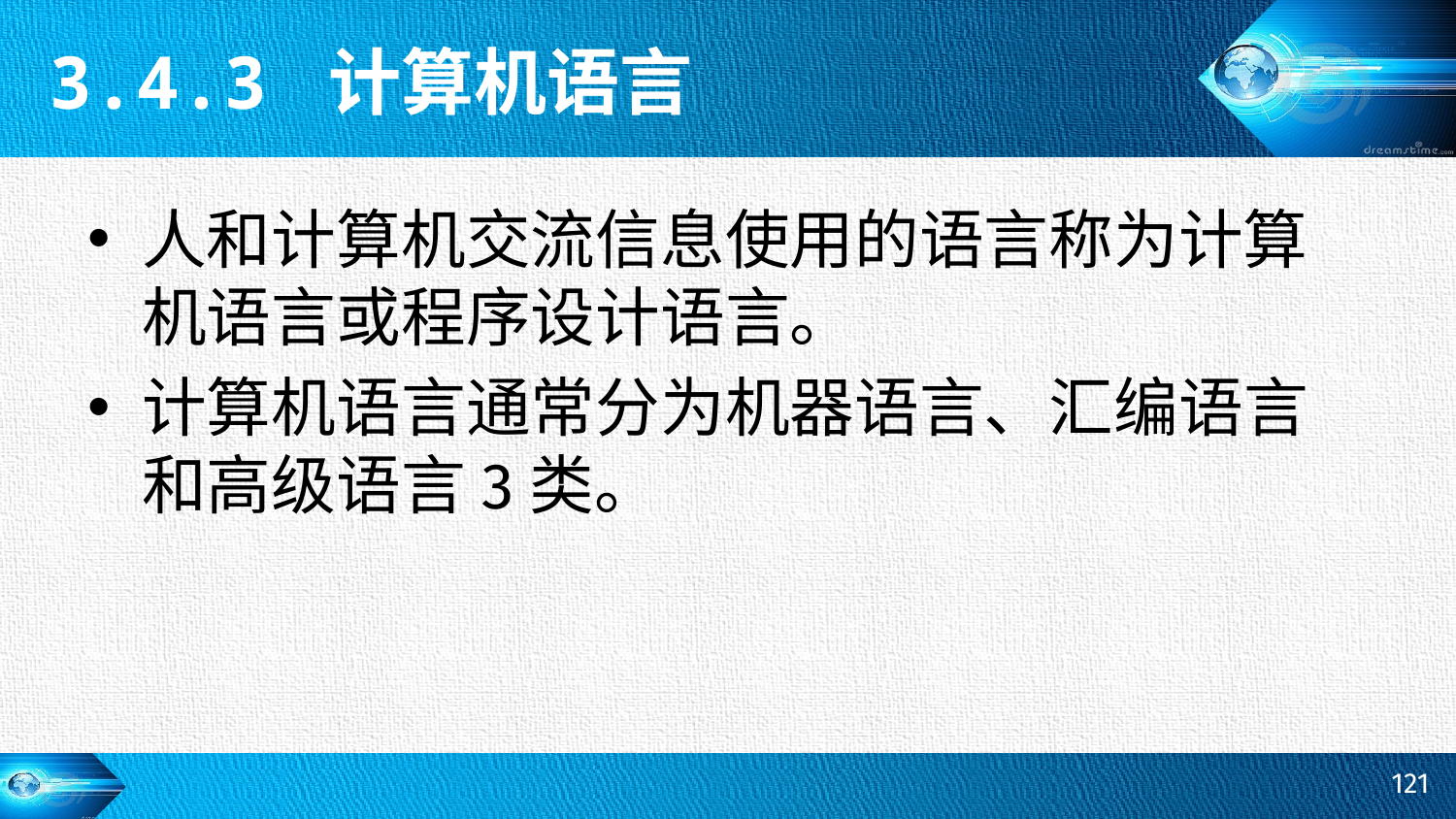

3.4.3 计算机语言
人和计算机交流信息使用的语言称为计算机语言或程序设计语言。
计算机语言通常分为机器语言、汇编语言和高级语言3类。
121